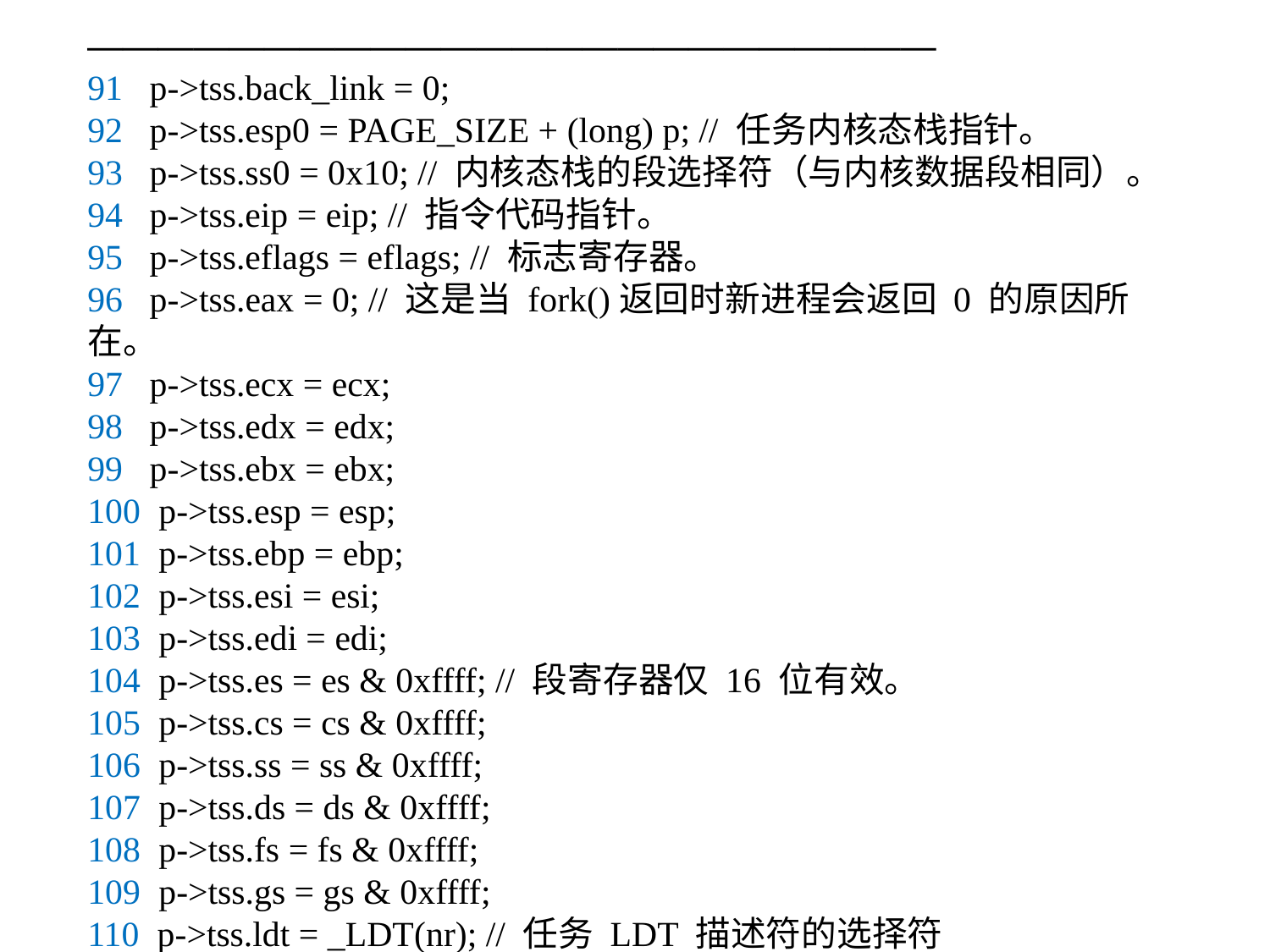

————————————————————————
91   p->tss.back_link = 0;
92   p->tss.esp0 = PAGE_SIZE + (long) p; // 任务内核态栈指针。
93   p->tss.ss0 = 0x10; // 内核态栈的段选择符（与内核数据段相同）。
94   p->tss.eip = eip; // 指令代码指针。
95   p->tss.eflags = eflags; // 标志寄存器。
96   p->tss.eax = 0; // 这是当 fork()返回时新进程会返回 0 的原因所在。
97   p->tss.ecx = ecx;
98   p->tss.edx = edx;
99   p->tss.ebx = ebx;
100  p->tss.esp = esp;
101  p->tss.ebp = ebp;
102  p->tss.esi = esi;
103  p->tss.edi = edi;
104  p->tss.es = es & 0xffff; // 段寄存器仅 16 位有效。
105  p->tss.cs = cs & 0xffff;
106  p->tss.ss = ss & 0xffff;
107  p->tss.ds = ds & 0xffff;
108  p->tss.fs = fs & 0xffff;
109  p->tss.gs = gs & 0xffff;
110  p->tss.ldt = _LDT(nr); // 任务 LDT 描述符的选择符

 __________________________________________________